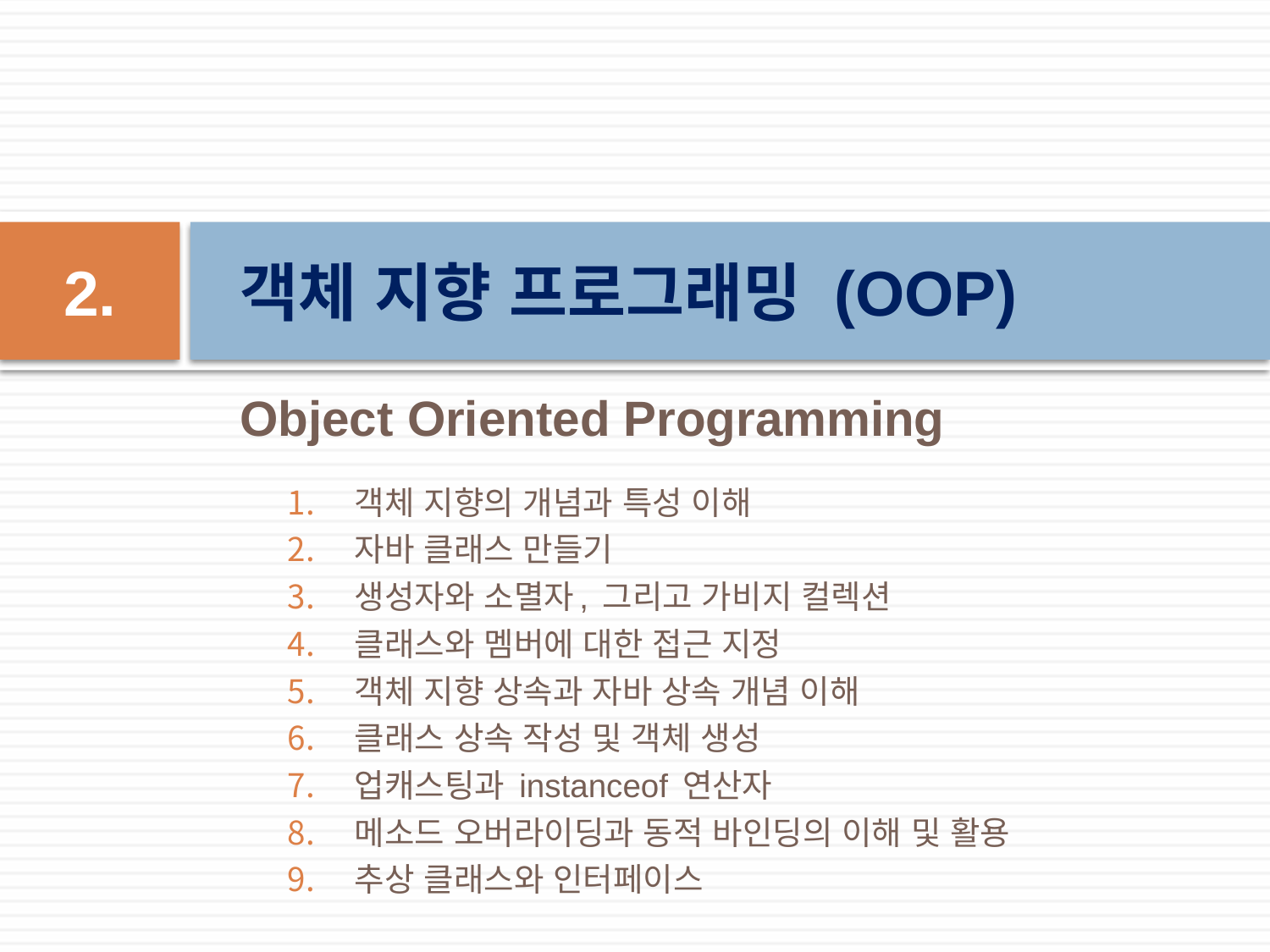

2.
객체 지향 프로그래밍 (OOP)
Object Oriented Programming
객체 지향의 개념과 특성 이해
자바 클래스 만들기
생성자와 소멸자, 그리고 가비지 컬렉션
클래스와 멤버에 대한 접근 지정
객체 지향 상속과 자바 상속 개념 이해
클래스 상속 작성 및 객체 생성
업캐스팅과 instanceof 연산자
메소드 오버라이딩과 동적 바인딩의 이해 및 활용
추상 클래스와 인터페이스